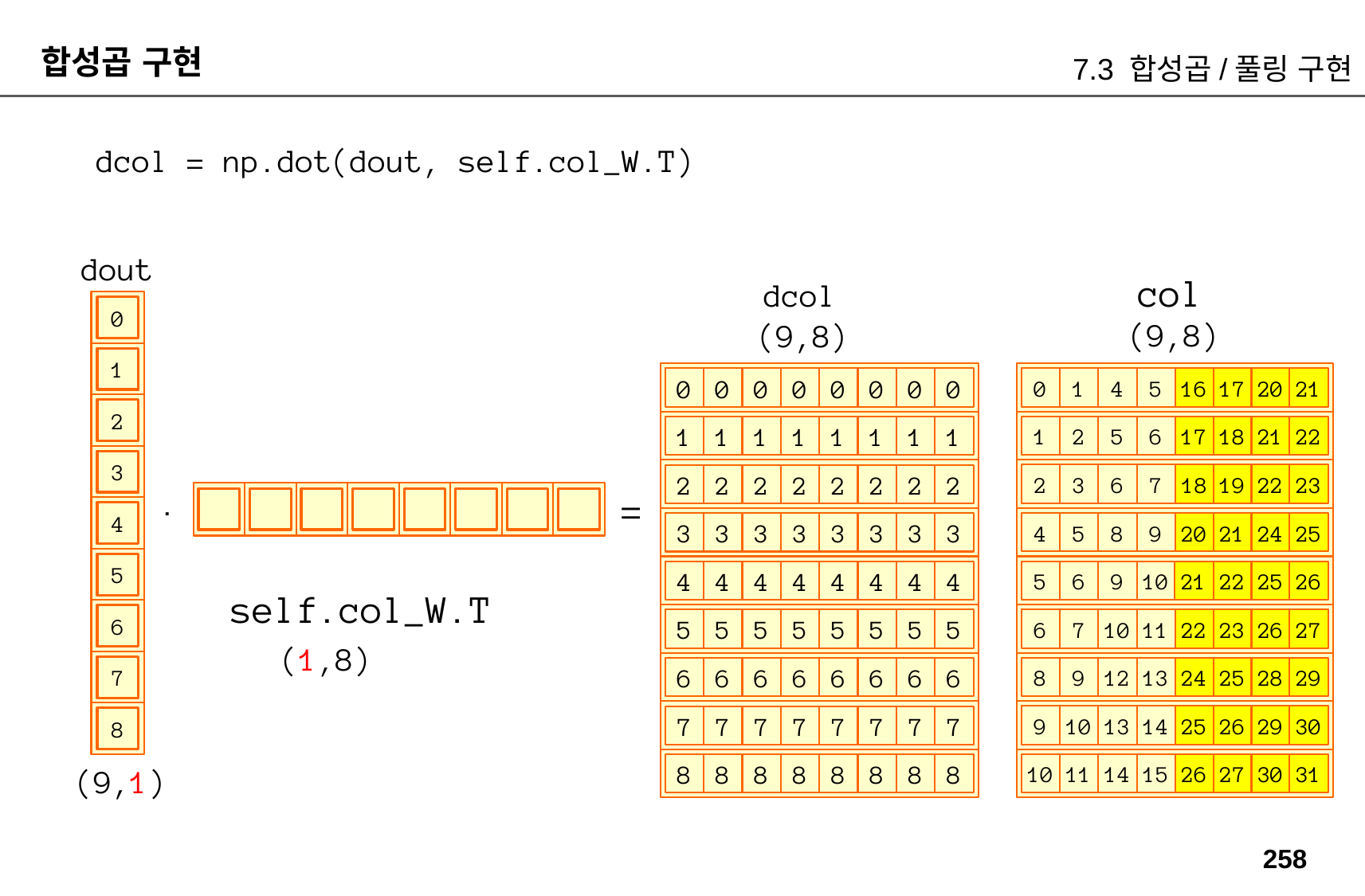

합성곱 구현
7.3 합성곱/풀링 구현
dcol = np.dot(dout, self.col_W.T)
dout
col
dcol

0

(9,8)
(9,8)

1

21
20
17
16
0
1
4
5
0
0
0
0
1
1
1
1
2
2
2
2
3
3
3
3
4
4
4
4
5
5
5
5
6
6
6
6
7
7
7
7
8
8
8
8
0
0
0
0
1
1
1
1
2
2
2
2
3
3
3
3
4
4
4
4
5
5
5
5
6
6
6
6
7
7
7
7
8
8
8
8

2

22
21
1
2
5
6
18
17

3

18
2
3
6
7
23
22
19
.
=

4

4
5
8
9
25
24
21
20

5

5
6
9
10
21
26
25
22
self.col_W.T

6
6
7
10
11
27
26
23
22
(1,8)

7
8
9
12
13
29
28
25
24

9
10
13
14
30
29
26
25
8

10
11
14
15
31
30
27
26
(9,1)